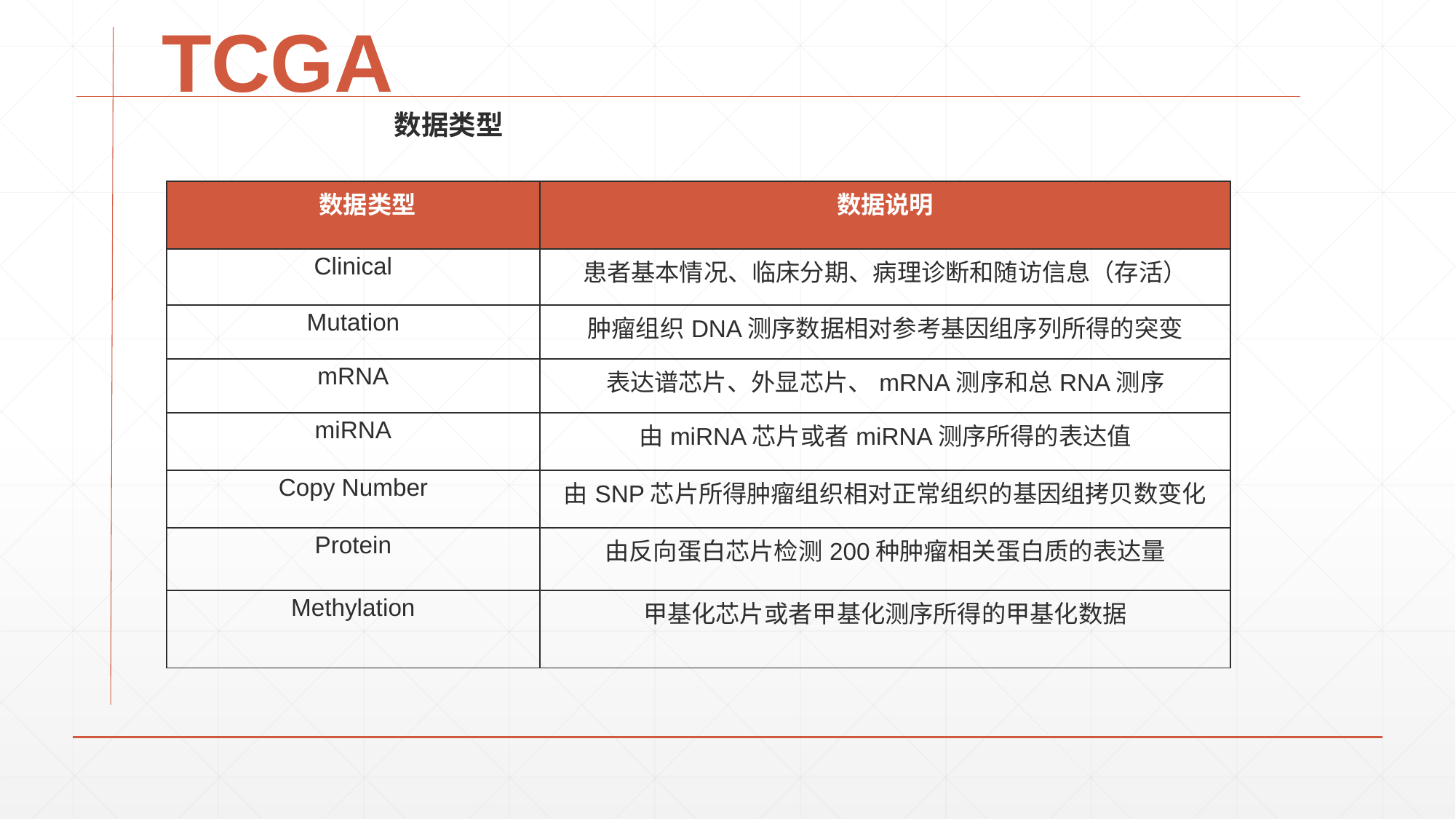

TCGA
数据类型
| 数据类型 | 数据说明 |
| --- | --- |
| Clinical | 患者基本情况、临床分期、病理诊断和随访信息（存活） |
| Mutation | 肿瘤组织DNA测序数据相对参考基因组序列所得的突变 |
| mRNA | 表达谱芯片、外显芯片、mRNA测序和总RNA测序 |
| miRNA | 由miRNA芯片或者miRNA测序所得的表达值 |
| Copy Number | 由SNP芯片所得肿瘤组织相对正常组织的基因组拷贝数变化 |
| Protein | 由反向蛋白芯片检测200种肿瘤相关蛋白质的表达量 |
| Methylation | 甲基化芯片或者甲基化测序所得的甲基化数据 |